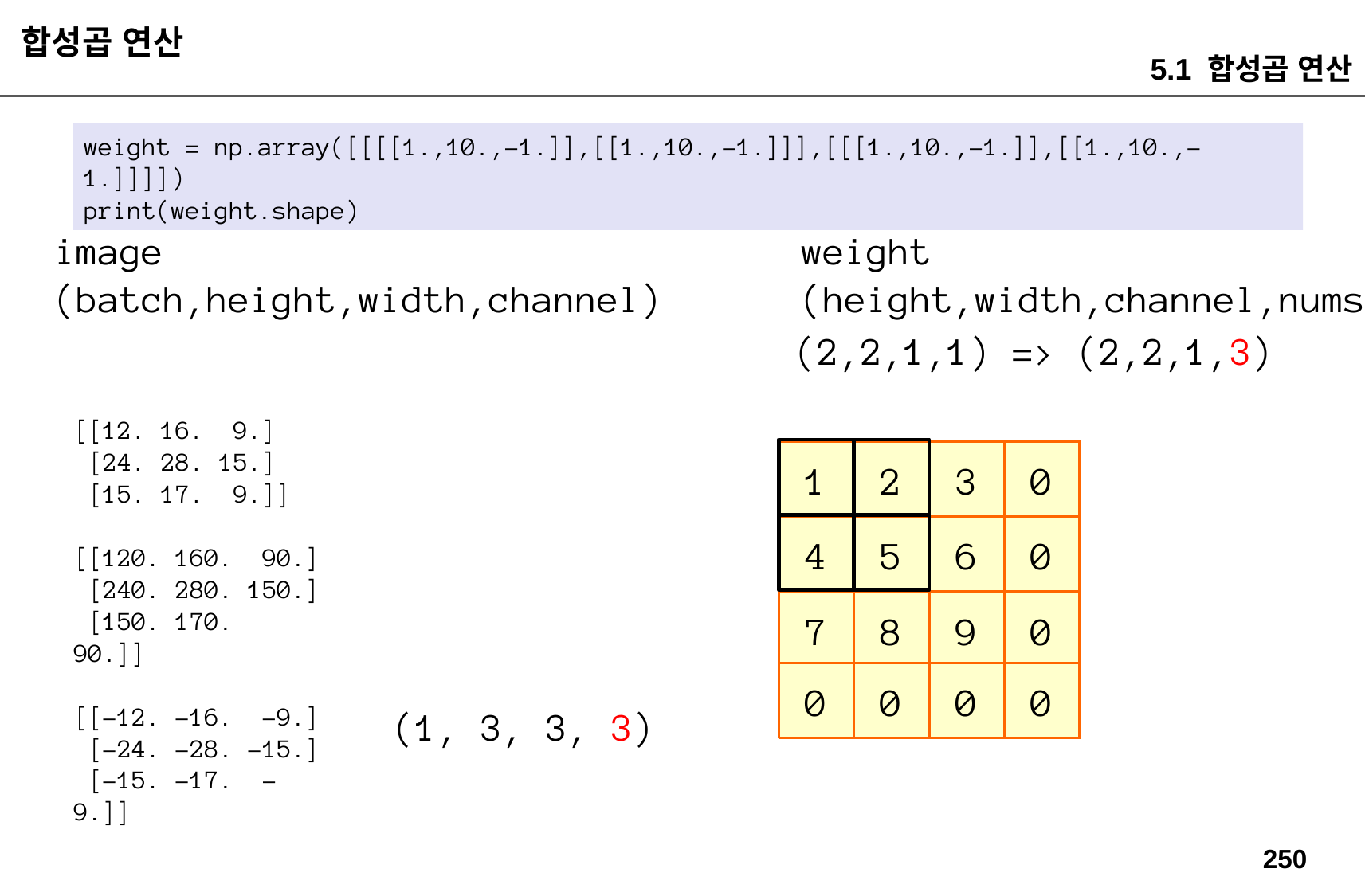

합성곱 연산
5.1 합성곱 연산
weight = np.array([[[[1.,10.,-1.]],[[1.,10.,-1.]]],[[[1.,10.,-1.]],[[1.,10.,-1.]]]])
print(weight.shape)
image
(batch,height,width,channel)
weight
(height,width,channel,nums)
(2,2,1,1) => (2,2,1,3)
[[12. 16.  9.]
 [24. 28. 15.]
 [15. 17.  9.]]

[[120. 160.  90.]
 [240. 280. 150.]
 [150. 170.  90.]]

[[-12. -16.  -9.]
 [-24. -28. -15.]
 [-15. -17.  -9.]]

3
0
2
1
6
0
5
4
9
0
8
7
0
0
0
0
(1, 3, 3, 3)